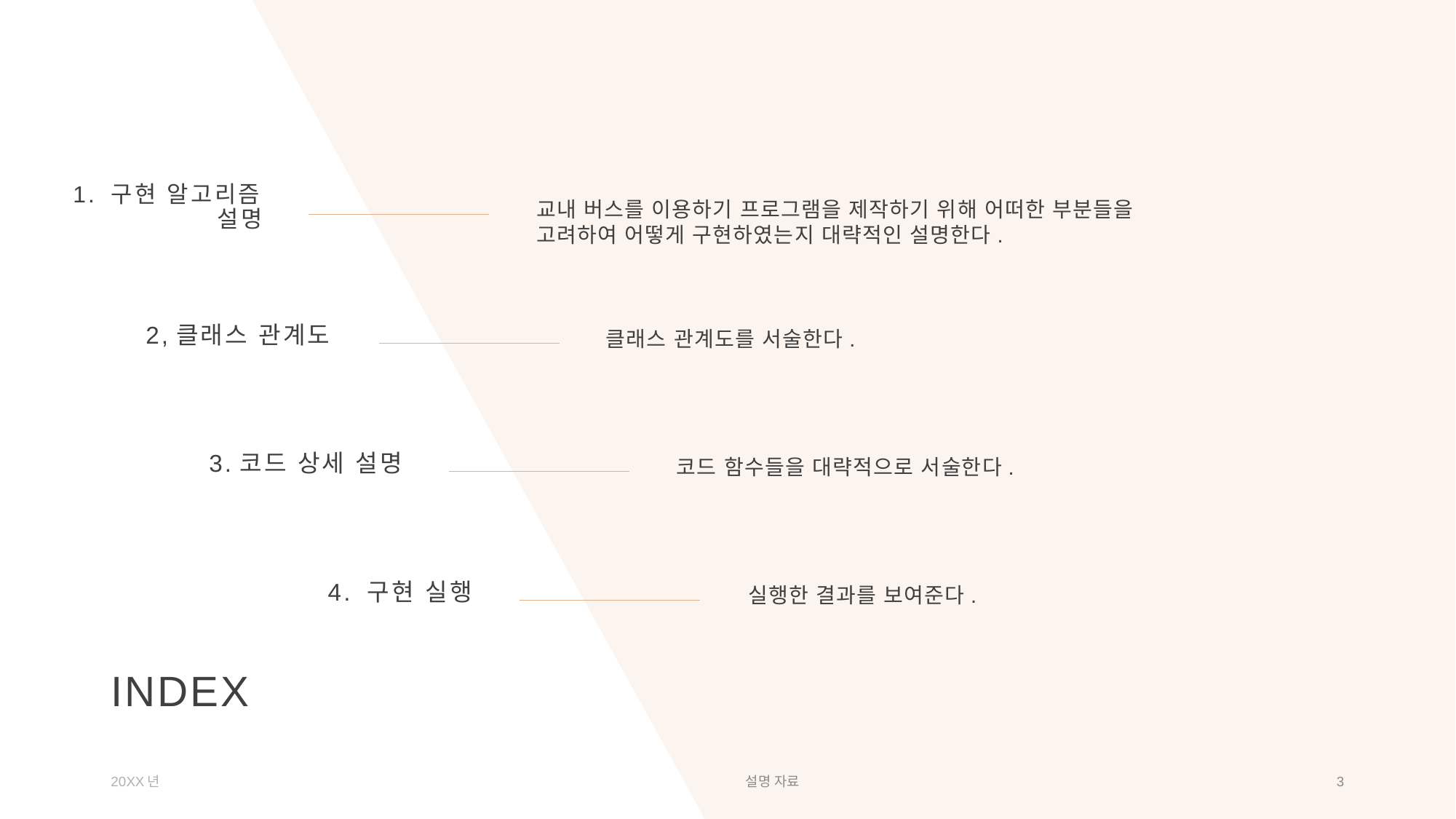

1. 구현 알고리즘 설명
교내 버스를 이용하기 프로그램을 제작하기 위해 어떠한 부분들을 고려하여 어떻게 구현하였는지 대략적인 설명한다.
2,클래스 관계도
클래스 관계도를 서술한다.
3.코드 상세 설명
코드 함수들을 대략적으로 서술한다.
4. 구현 실행
실행한 결과를 보여준다.
# index
20XX년
설명 자료
3